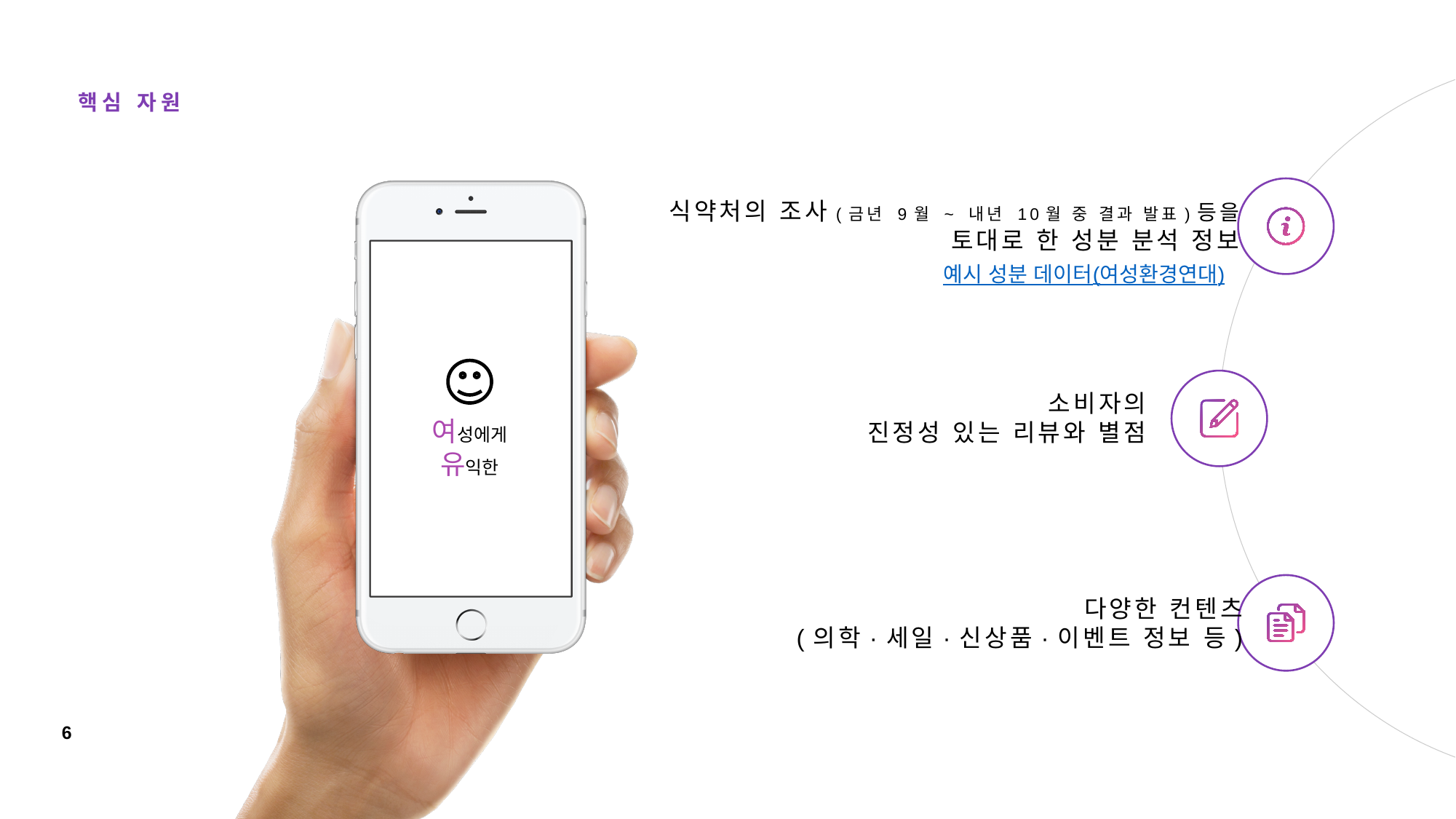

핵심 자원

식약처의 조사(금년 9월 ~ 내년 10월 중 결과 발표)등을
토대로 한 성분 분석 정보
예시 성분 데이터(여성환경연대)

소비자의
진정성 있는 리뷰와 별점
여성에게
유익한

다양한 컨텐츠
(의학·세일·신상품·이벤트 정보 등)